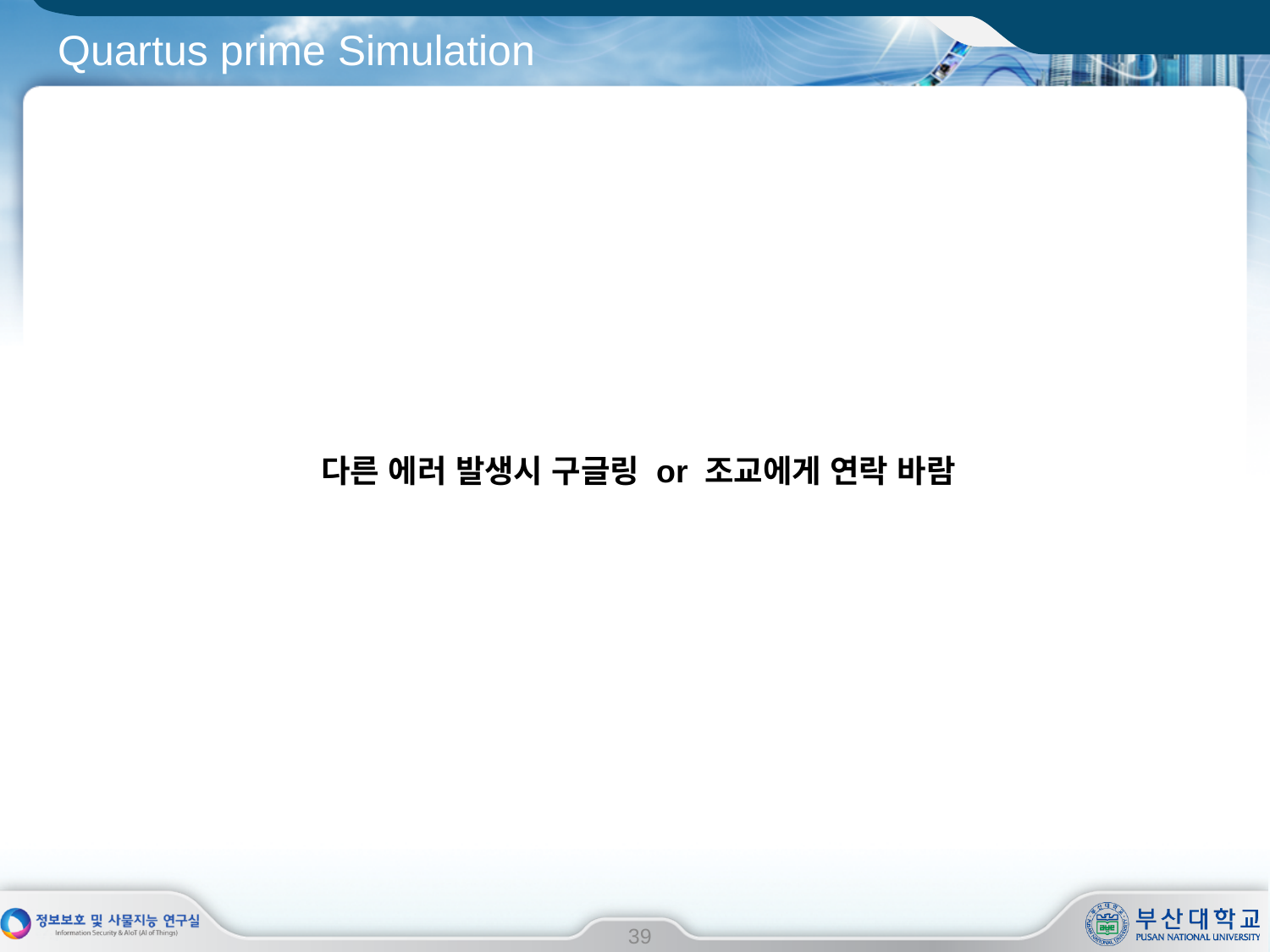

# Quartus prime Simulation
다른 에러 발생시 구글링 or 조교에게 연락 바람

39